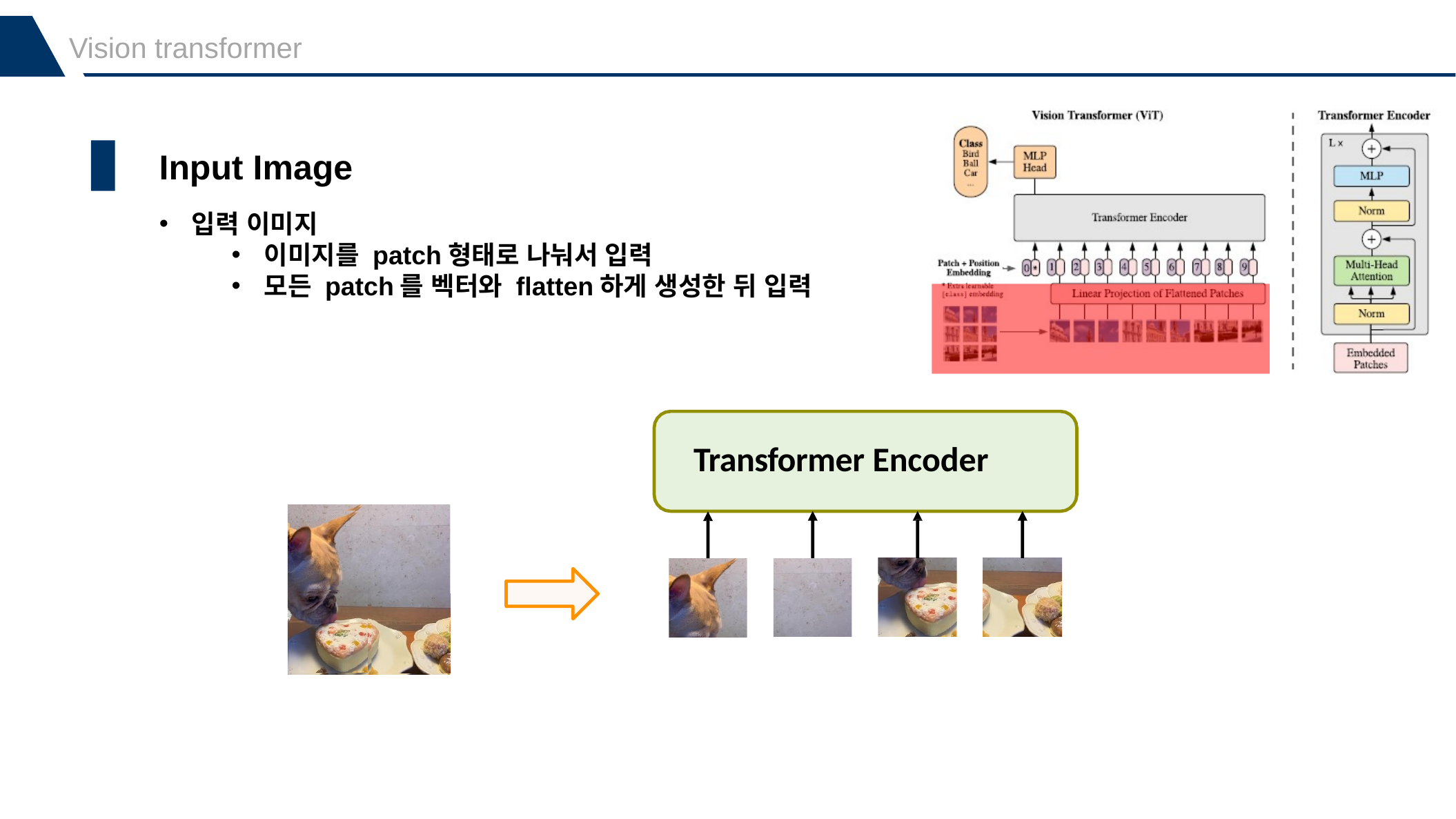

Vision transformer

Input Image
입력 이미지
이미지를 patch형태로 나눠서 입력
모든 patch를 벡터와 flatten하게 생성한 뒤 입력

Transformer Encoder
Transformer Encoder

I	am	a	student